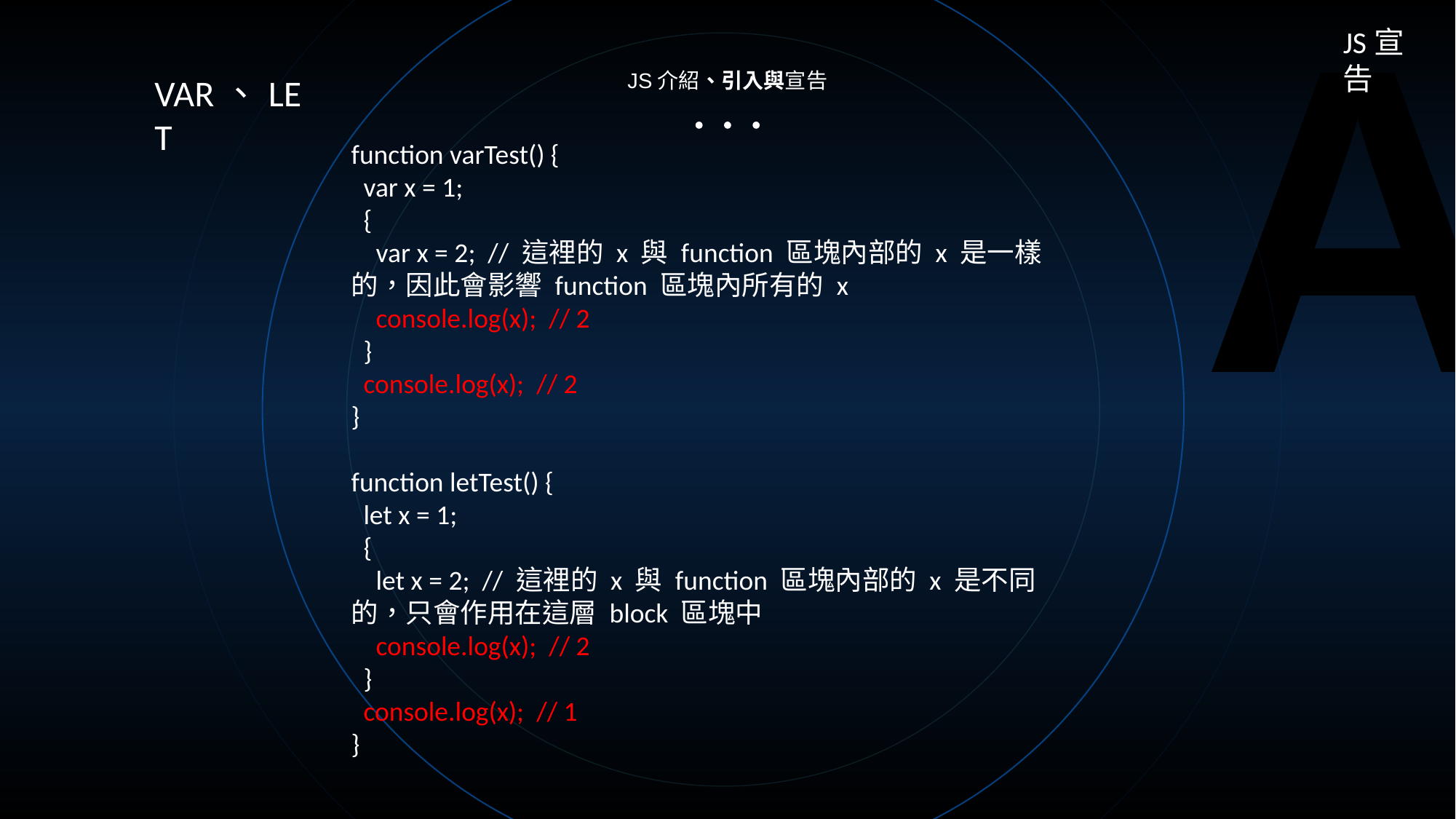

A

JS宣告

JS介紹、引入與宣告
VAR、LET

function varTest() {
  var x = 1;
  {
    var x = 2;  // 這裡的 x 與 function 區塊內部的 x 是一樣的，因此會影響 function 區塊內所有的 x
    console.log(x);  // 2
  }
  console.log(x);  // 2
}

function letTest() {
  let x = 1;
  {
    let x = 2;  // 這裡的 x 與 function 區塊內部的 x 是不同的，只會作用在這層 block 區塊中
    console.log(x);  // 2
  }
  console.log(x);  // 1
}